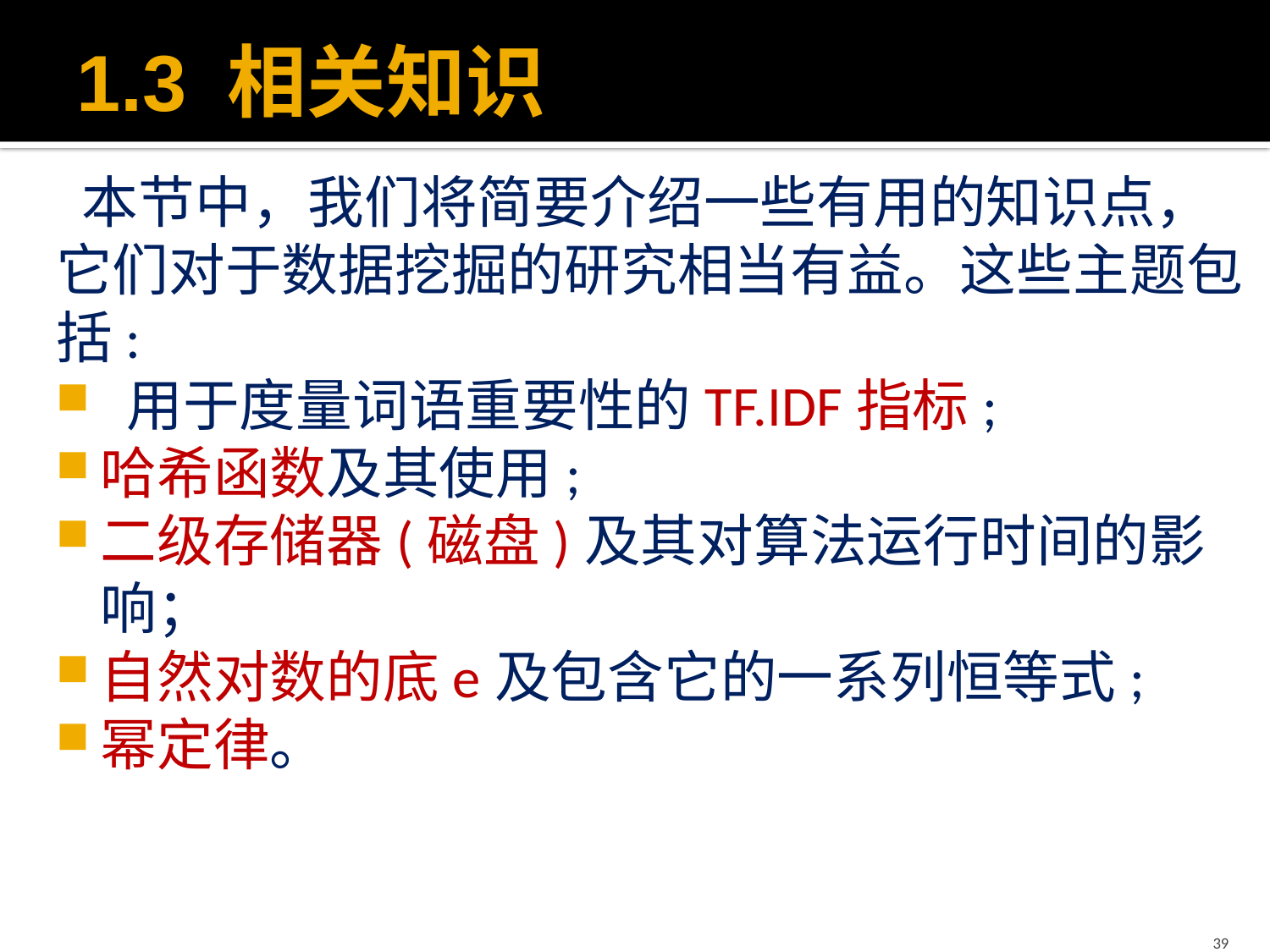

# 1.3 相关知识
 本节中，我们将简要介绍一些有用的知识点，它们对于数据挖掘的研究相当有益。这些主题包括:
 用于度量词语重要性的TF.IDF指标;
哈希函数及其使用;
二级存储器(磁盘)及其对算法运行时间的影响；
自然对数的底e及包含它的一系列恒等式;
幂定律。
39